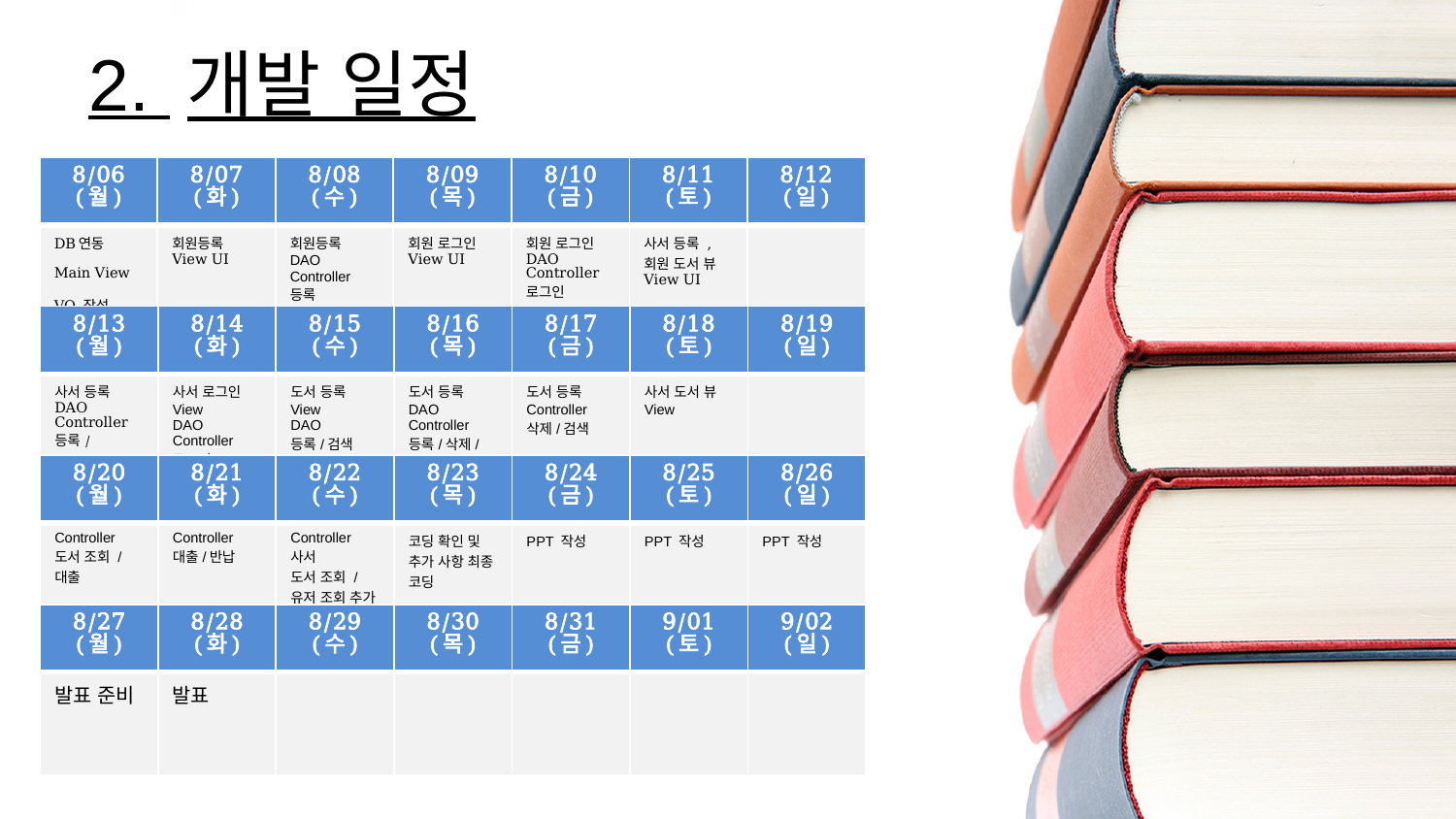

2. 개발 일정
| 8/06 (월) | 8/07 (화) | 8/08 (수) | 8/09 (목) | 8/10 (금) | 8/11 (토) | 8/12 (일) |
| --- | --- | --- | --- | --- | --- | --- |
| DB연동 Main View VO 작성 | 회원등록 View UI | 회원등록 DAO Controller 등록 중복조회 | 회원 로그인 View UI | 회원 로그인 DAO Controller 로그인 | 사서 등록 , 회원 도서 뷰 View UI |  |
| 8/13 (월) | 8/14 (화) | 8/15 (수) | 8/16 (목) | 8/17 (금) | 8/18 (토) | 8/19 (일) |
| --- | --- | --- | --- | --- | --- | --- |
| 사서 등록 DAO Controller 등록/중복조회 | 사서 로그인 View DAO Controller 로그인 | 도서 등록 View DAO 등록/검색 | 도서 등록 DAO Controller 등록/삭제/ 검색 | 도서 등록 Controller 삭제/검색 | 사서 도서 뷰 View |  |
|  |  |  |  |  |  |  |
| 8/20(월) | 8/21 (화) | 8/22(수) | 8/23 (목) | 8/24 (금) | 8/25 (토) | 8/26 (일) |
| --- | --- | --- | --- | --- | --- | --- |
| Controller 도서 조회 / 대출 | Controller 대출/반납 | Controller 사서 도서 조회 / 유저 조회 추가 수정 | 코딩 확인 및 추가 사항 최종 코딩 | PPT 작성 | PPT 작성 | PPT 작성 |
| 8/27 (월) | 8/28 (화) | 8/29 (수) | 8/30 (목) | 8/31 (금) | 9/01(토) | 9/02 (일) |
| --- | --- | --- | --- | --- | --- | --- |
| 발표 준비 | 발표 |  |  |  |  |  |